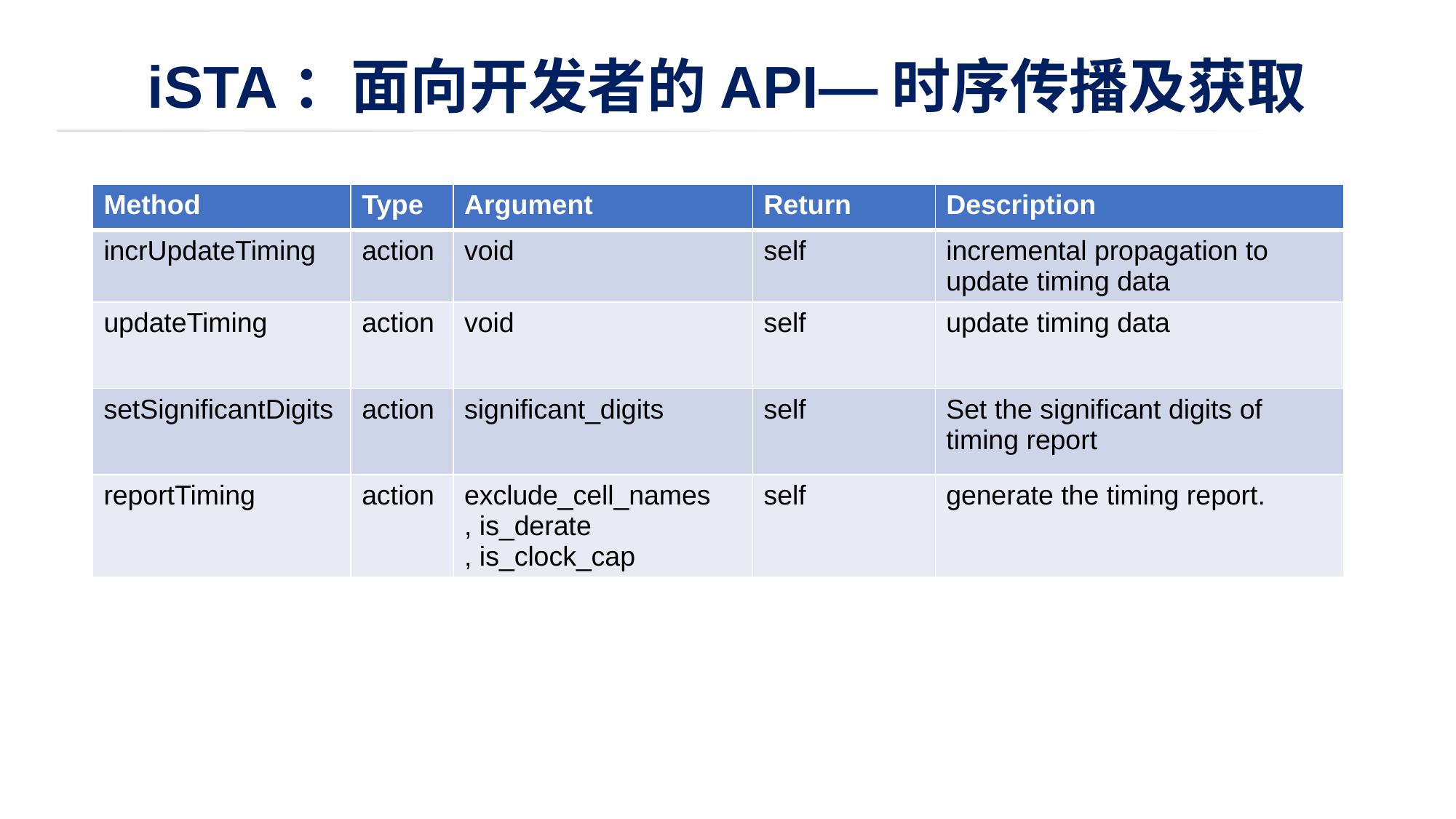

# iSTA：面向开发者的API—时序传播及获取
| Method | Type | Argument | Return | Description |
| --- | --- | --- | --- | --- |
| incrUpdateTiming | action | void | self | incremental propagation to update timing data |
| updateTiming | action | void | self | update timing data |
| setSignificantDigits | action | significant\_digits | self | Set the significant digits of timing report |
| reportTiming | action | exclude\_cell\_names , is\_derate , is\_clock\_cap | self | generate the timing report. |